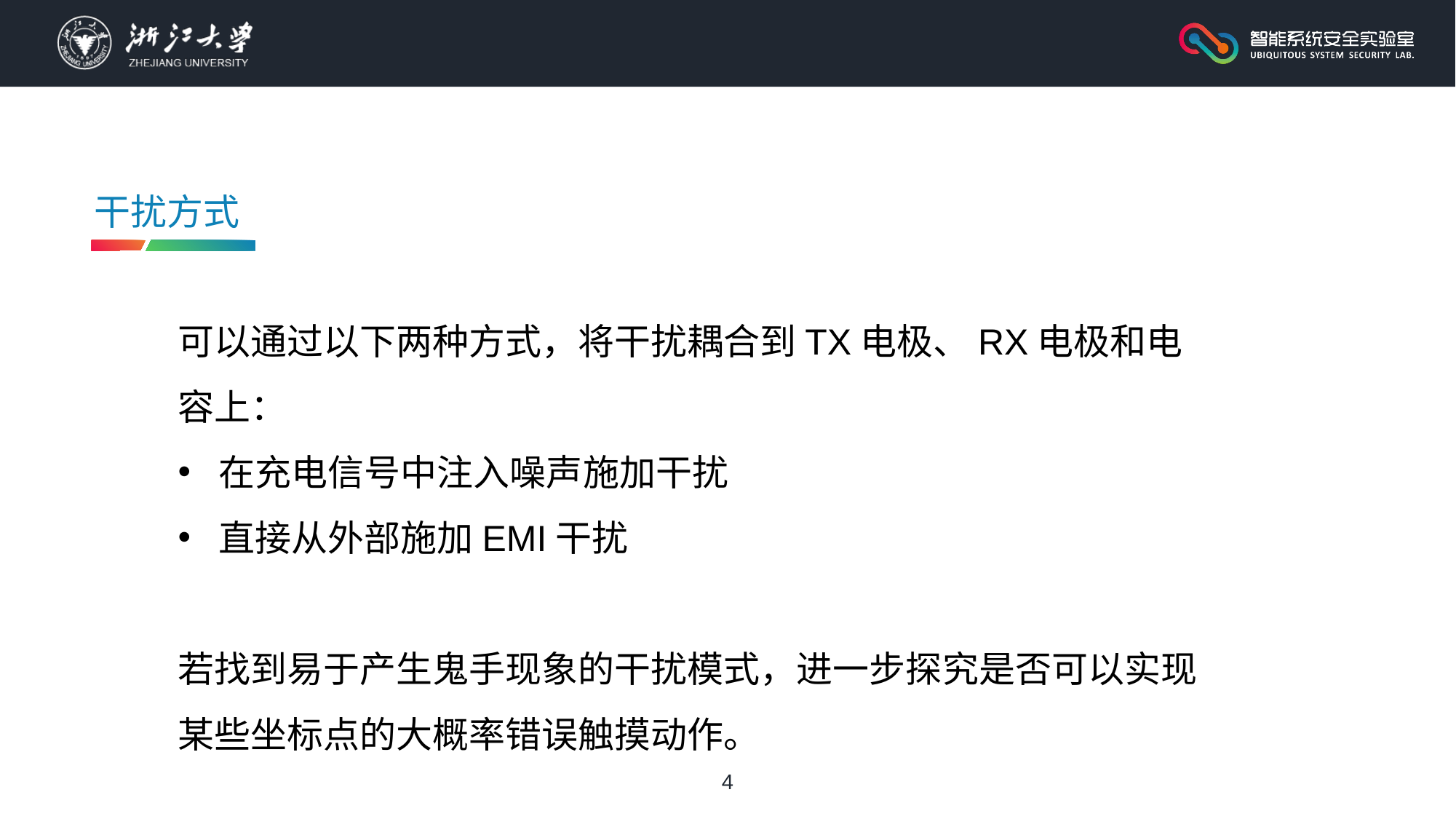

干扰方式
可以通过以下两种方式，将干扰耦合到TX电极、RX电极和电容上：
在充电信号中注入噪声施加干扰
直接从外部施加EMI干扰

若找到易于产生鬼手现象的干扰模式，进一步探究是否可以实现某些坐标点的大概率错误触摸动作。